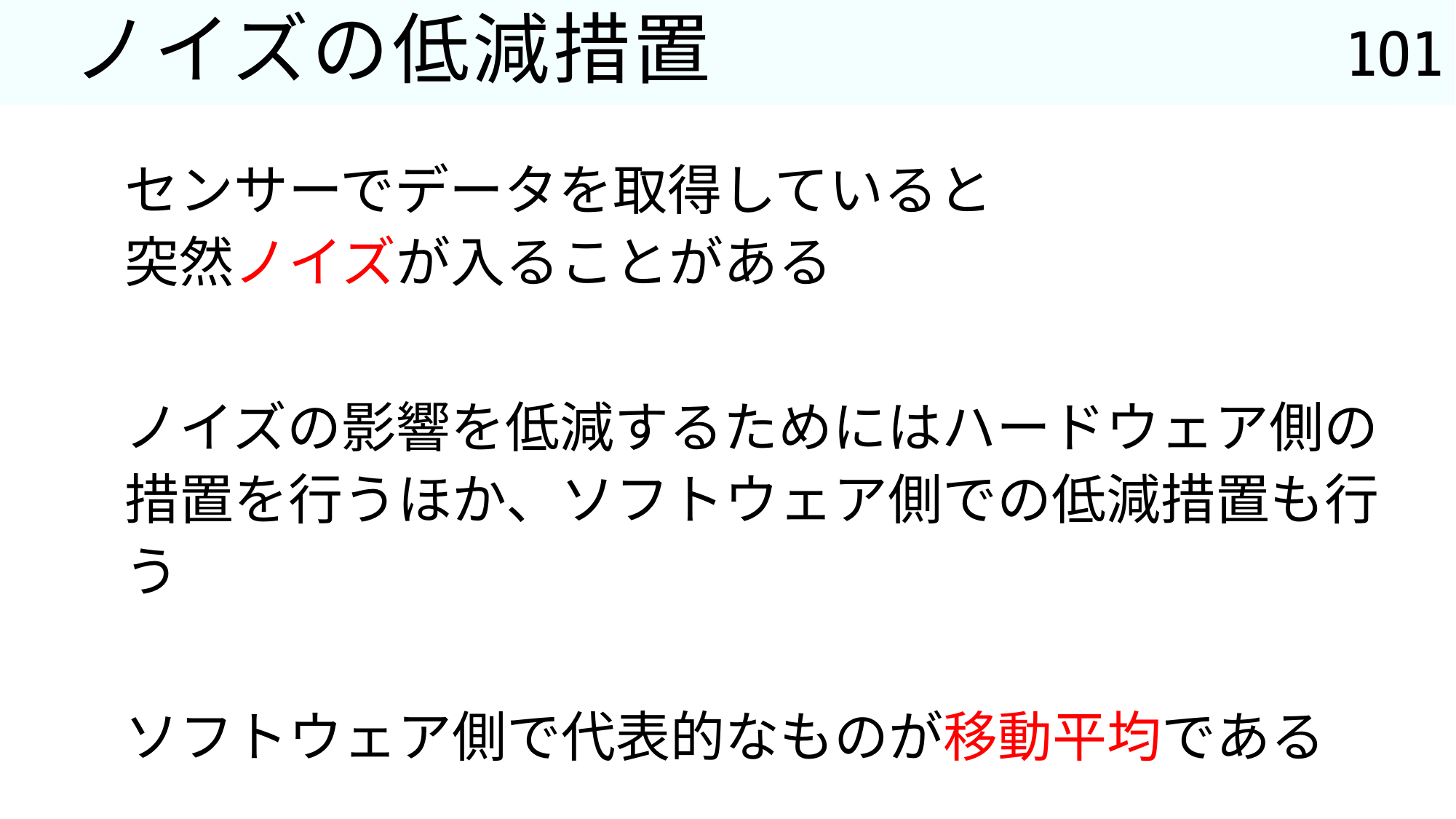

101
# ノイズの低減措置
センサーでデータを取得していると
突然ノイズが入ることがある

ノイズの影響を低減するためにはハードウェア側の措置を行うほか、ソフトウェア側での低減措置も行う

ソフトウェア側で代表的なものが移動平均である